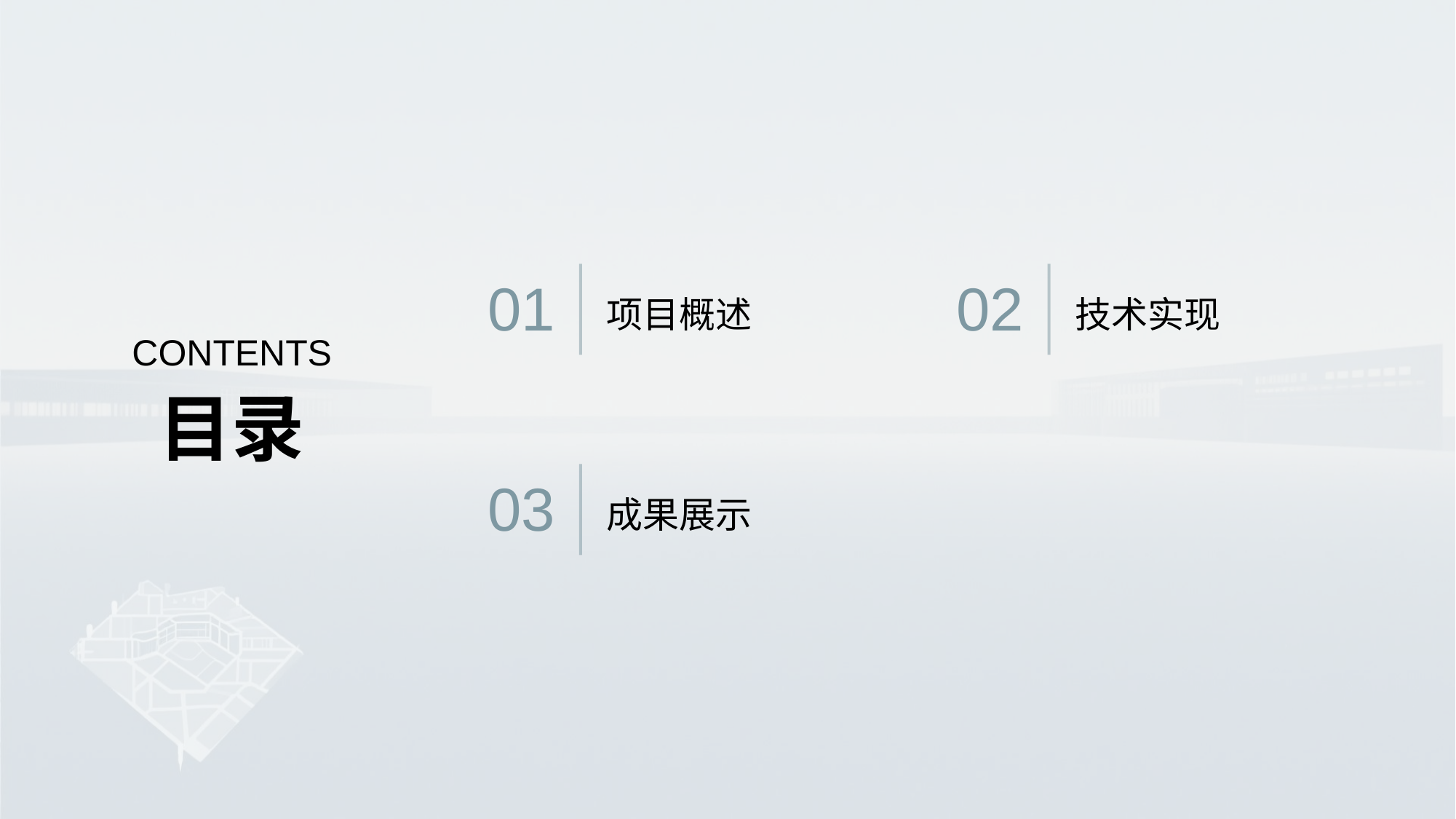

项目概述
技术实现

01
02
CONTENTS
目录
成果展示

03